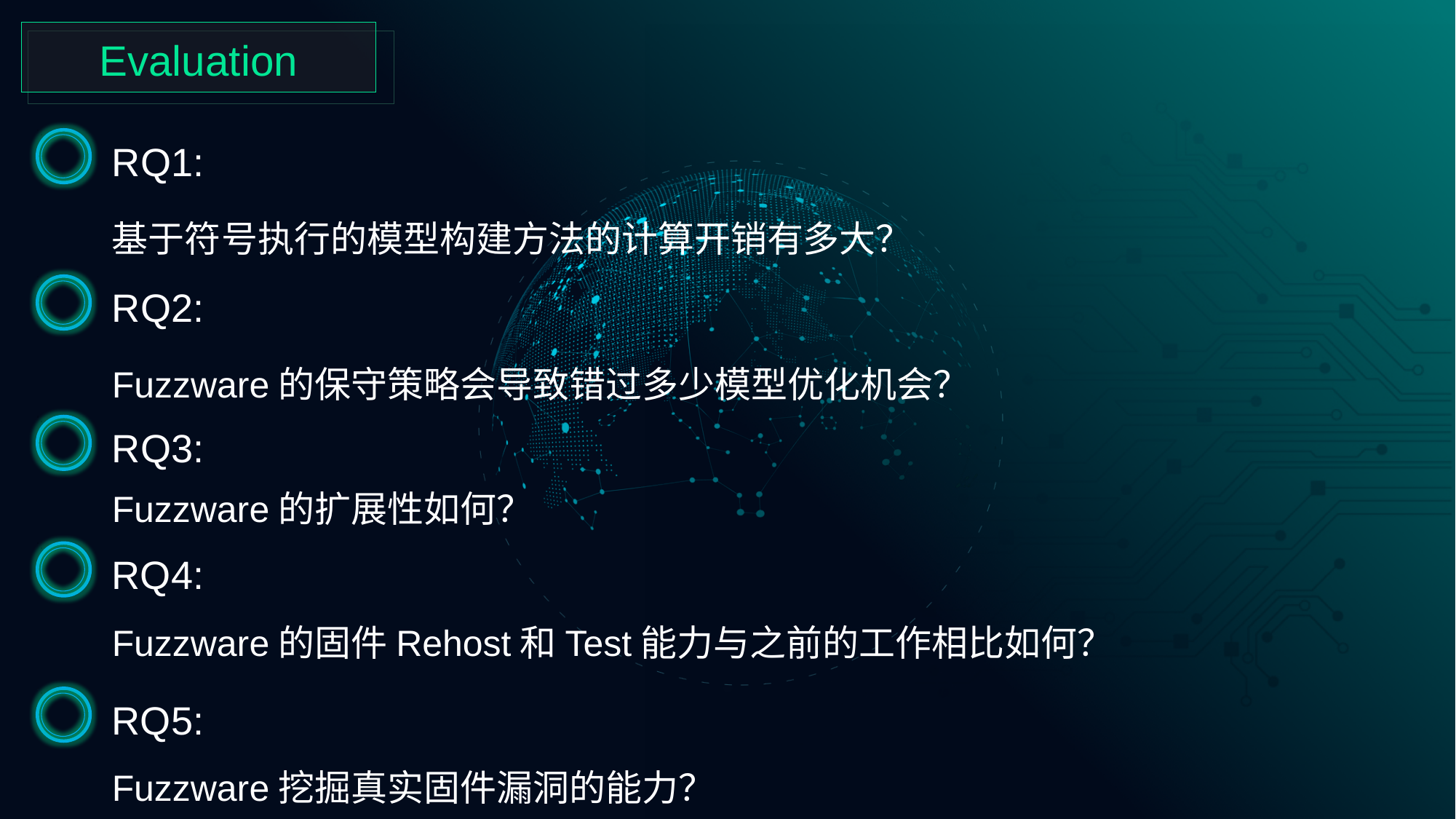

Evaluation

RQ1:
基于符号执行的模型构建方法的计算开销有多大？

RQ2:
Fuzzware的保守策略会导致错过多少模型优化机会？

RQ3:
Fuzzware的扩展性如何？

RQ4:
Fuzzware的固件Rehost和Test能力与之前的工作相比如何？

RQ5:
Fuzzware挖掘真实固件漏洞的能力？